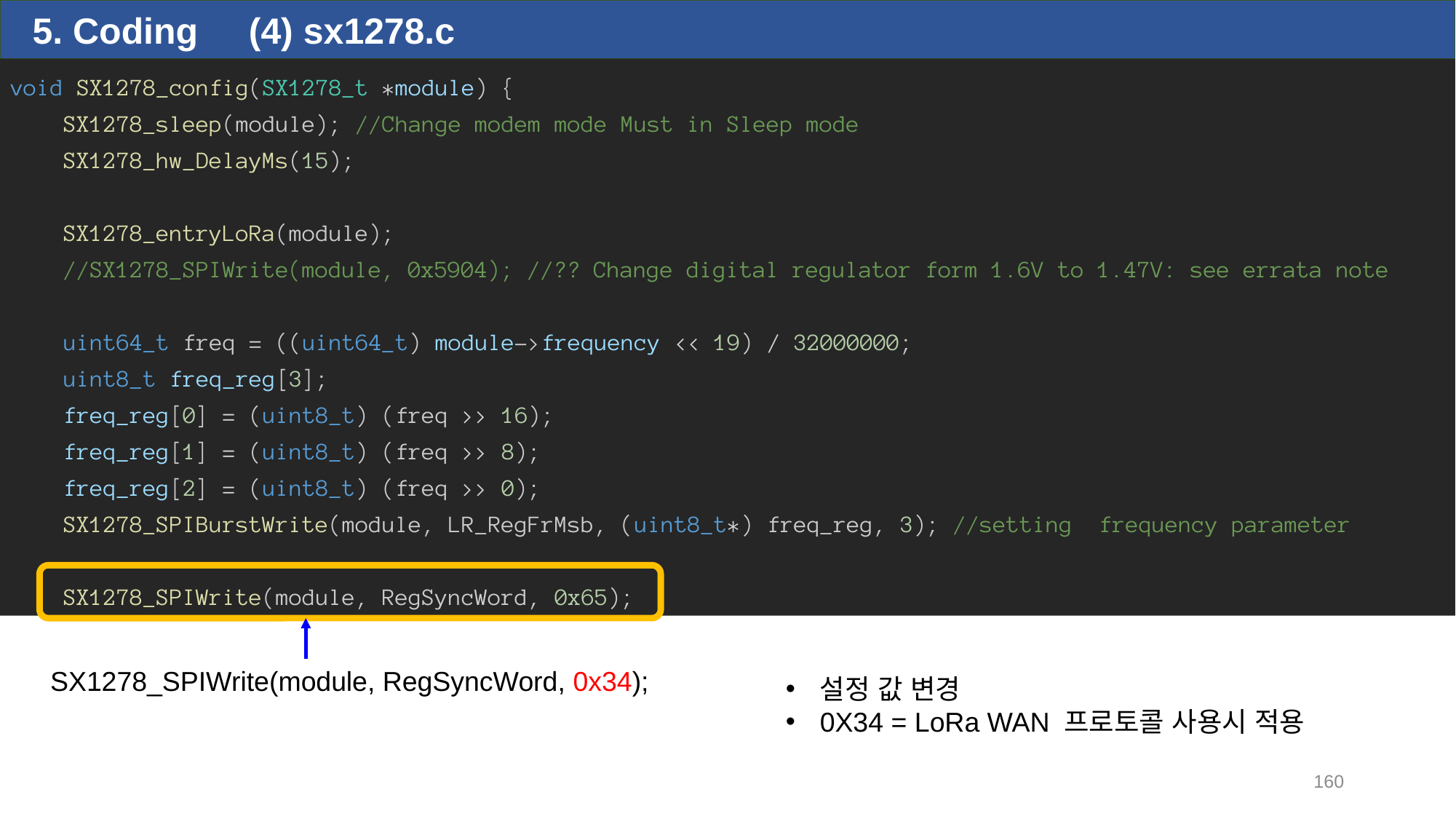

5. Coding     (4) sx1278.c
void SX1278_config(SX1278_t *module) {
    SX1278_sleep(module); //Change modem mode Must in Sleep mode
    SX1278_hw_DelayMs(15);
    SX1278_entryLoRa(module);
    //SX1278_SPIWrite(module, 0x5904); //?? Change digital regulator form 1.6V to 1.47V: see errata note
    uint64_t freq = ((uint64_t) module->frequency << 19) / 32000000;
    uint8_t freq_reg[3];
    freq_reg[0] = (uint8_t) (freq >> 16);
    freq_reg[1] = (uint8_t) (freq >> 8);
    freq_reg[2] = (uint8_t) (freq >> 0);
    SX1278_SPIBurstWrite(module, LR_RegFrMsb, (uint8_t*) freq_reg, 3); //setting  frequency parameter
    SX1278_SPIWrite(module, RegSyncWord, 0x65);

SX1278_SPIWrite(module, RegSyncWord, 0x34);
설정 값 변경
0X34 = LoRa WAN 프로토콜 사용시 적용
160